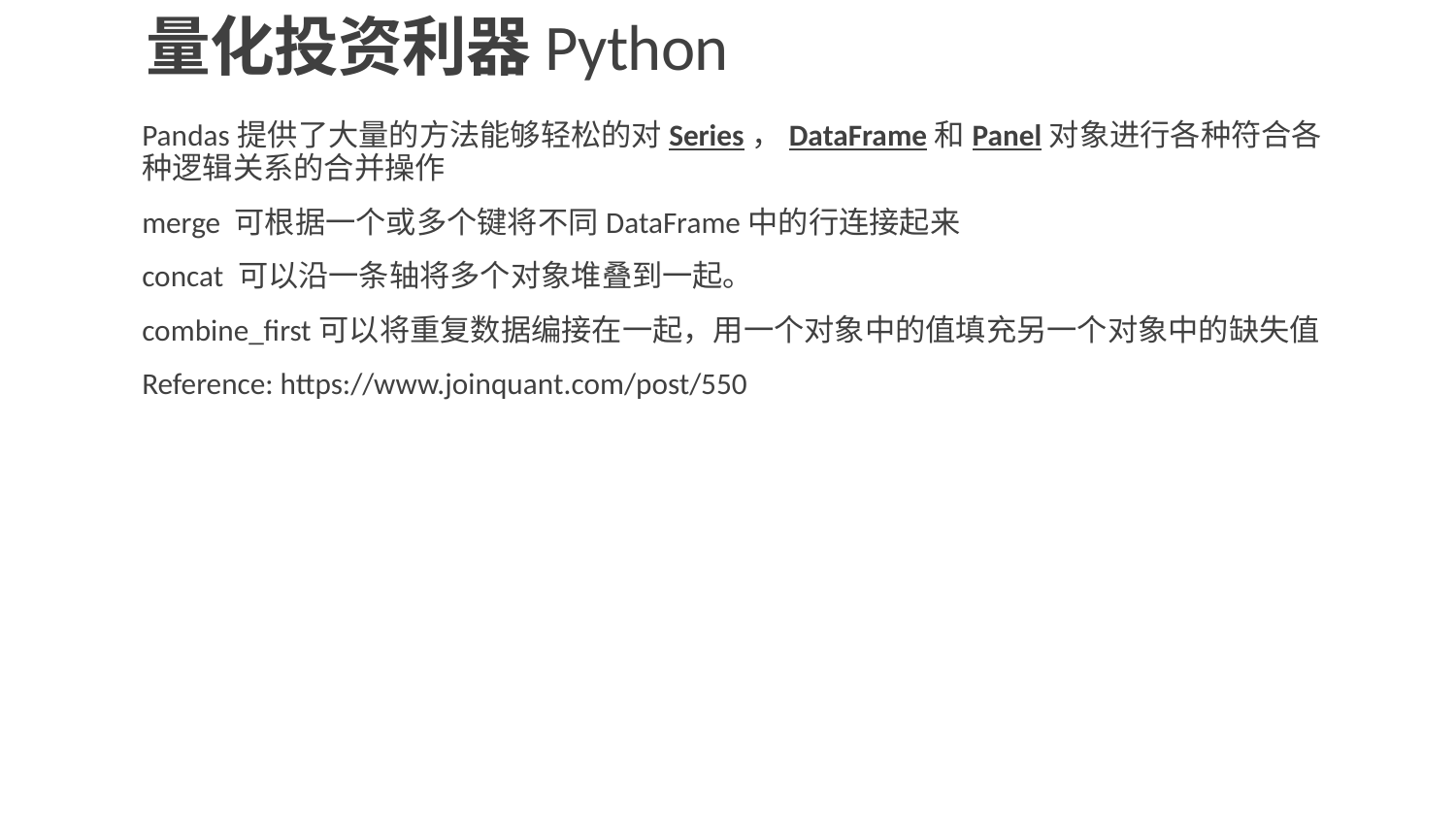

# 量化投资利器Python
Pandas提供了大量的方法能够轻松的对Series，DataFrame和Panel对象进行各种符合各种逻辑关系的合并操作
merge 可根据一个或多个键将不同DataFrame中的行连接起来
concat 可以沿一条轴将多个对象堆叠到一起。
combine_first可以将重复数据编接在一起，用一个对象中的值填充另一个对象中的缺失值
Reference: https://www.joinquant.com/post/550
46